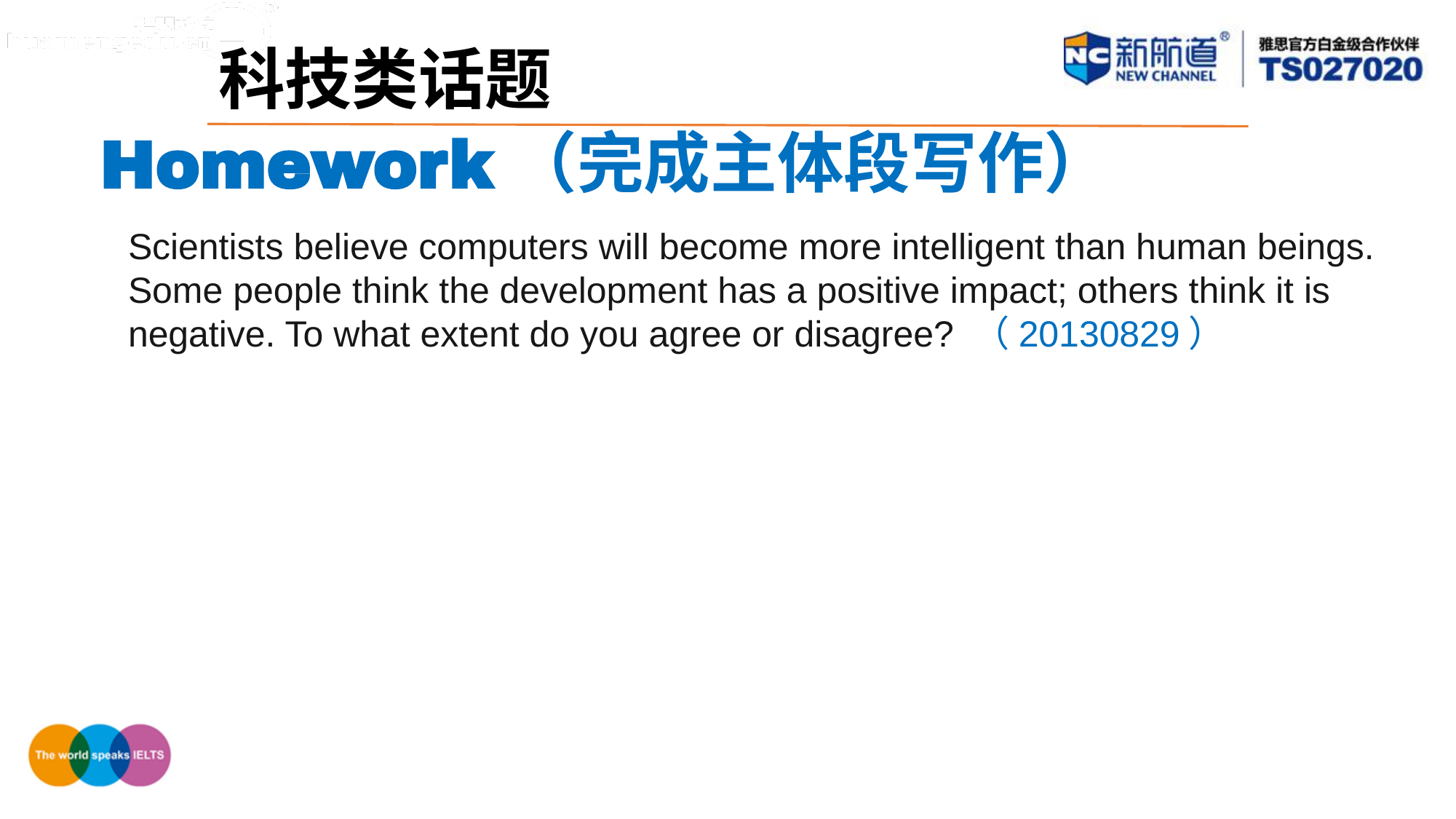

科技类话题
# Homework（完成主体段写作）
Scientists believe computers will become more intelligent than human beings. Some people think the development has a positive impact; others think it is negative. To what extent do you agree or disagree? （20130829）